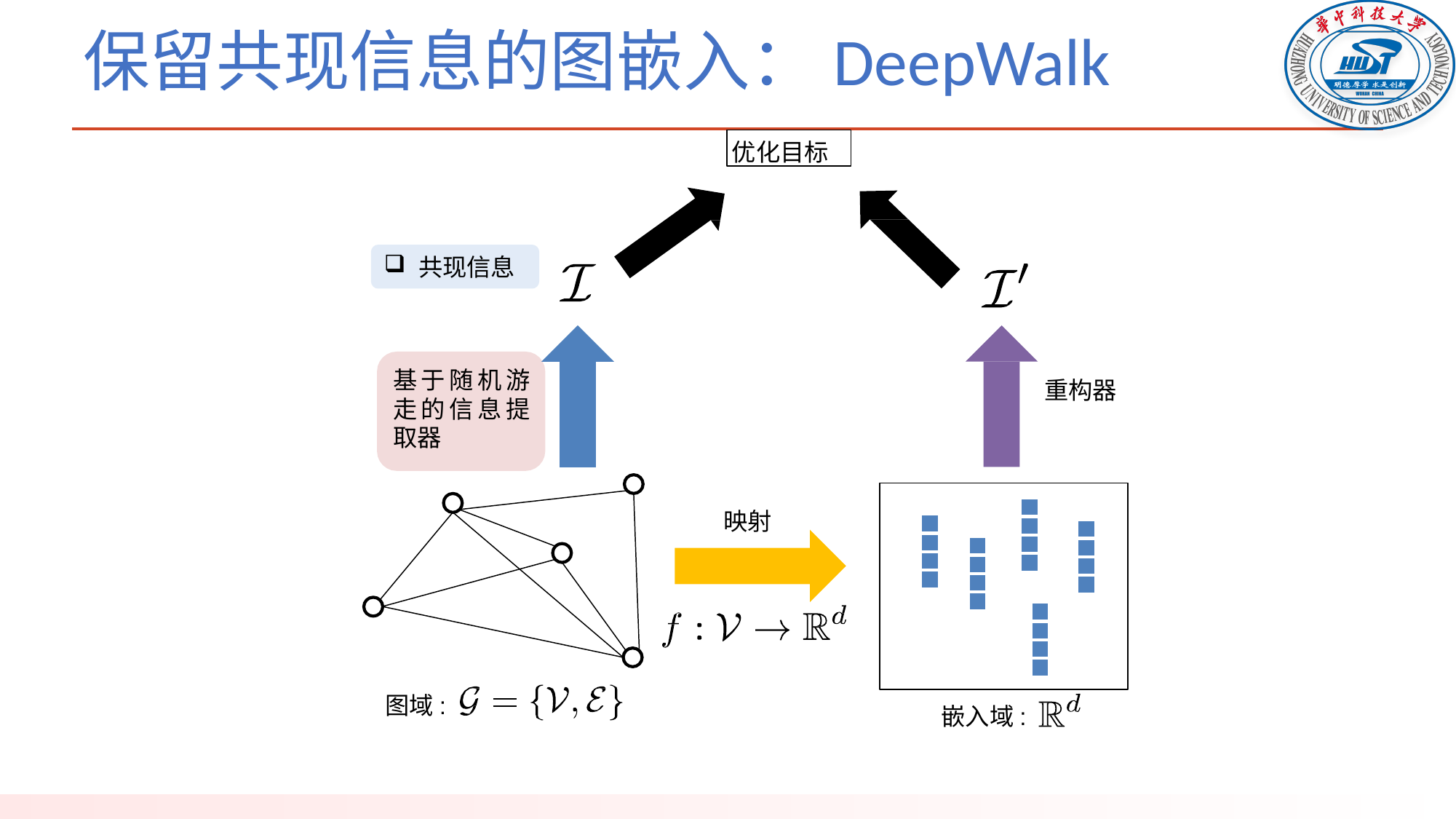

# 保留共现信息的图嵌入：DeepWalk
优化目标

共现信息

基于随机游走的信息提取器
重构器

映射

图域:

嵌入域: